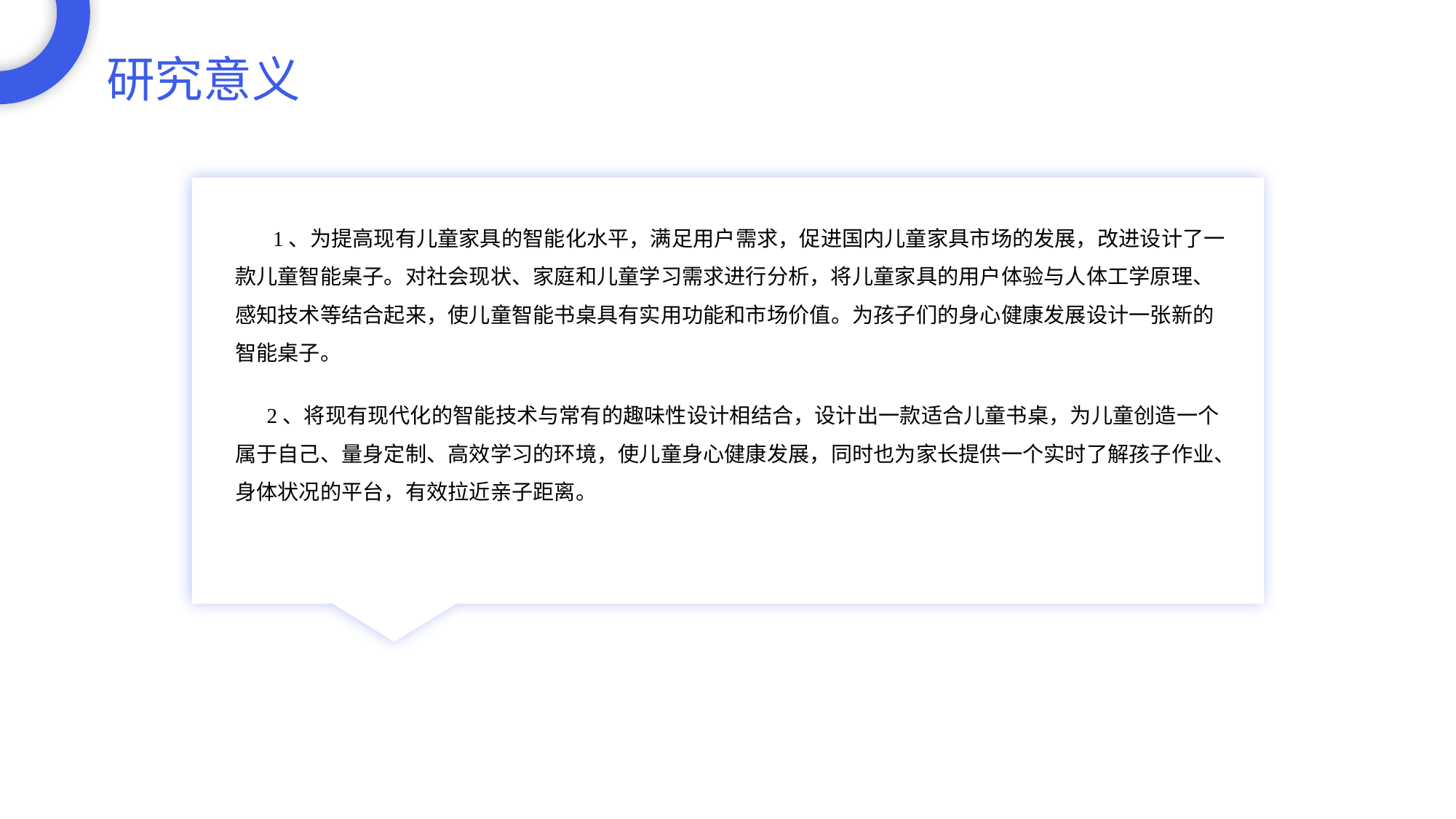

研究意义

        1、为提高现有儿童家具的智能化水平，满足用户需求，促进国内儿童家具市场的发展，改进设计了一款儿童智能桌子。对社会现状、家庭和儿童学习需求进行分析，将儿童家具的用户体验与人体工学原理、感知技术等结合起来，使儿童智能书桌具有实用功能和市场价值。为孩子们的身心健康发展设计一张新的智能桌子。
      2、将现有现代化的智能技术与常有的趣味性设计相结合，设计出一款适合儿童书桌，为儿童创造一个属于自己、量身定制、高效学习的环境，使儿童身心健康发展，同时也为家长提供一个实时了解孩子作业、身体状况的平台，有效拉近亲子距离。